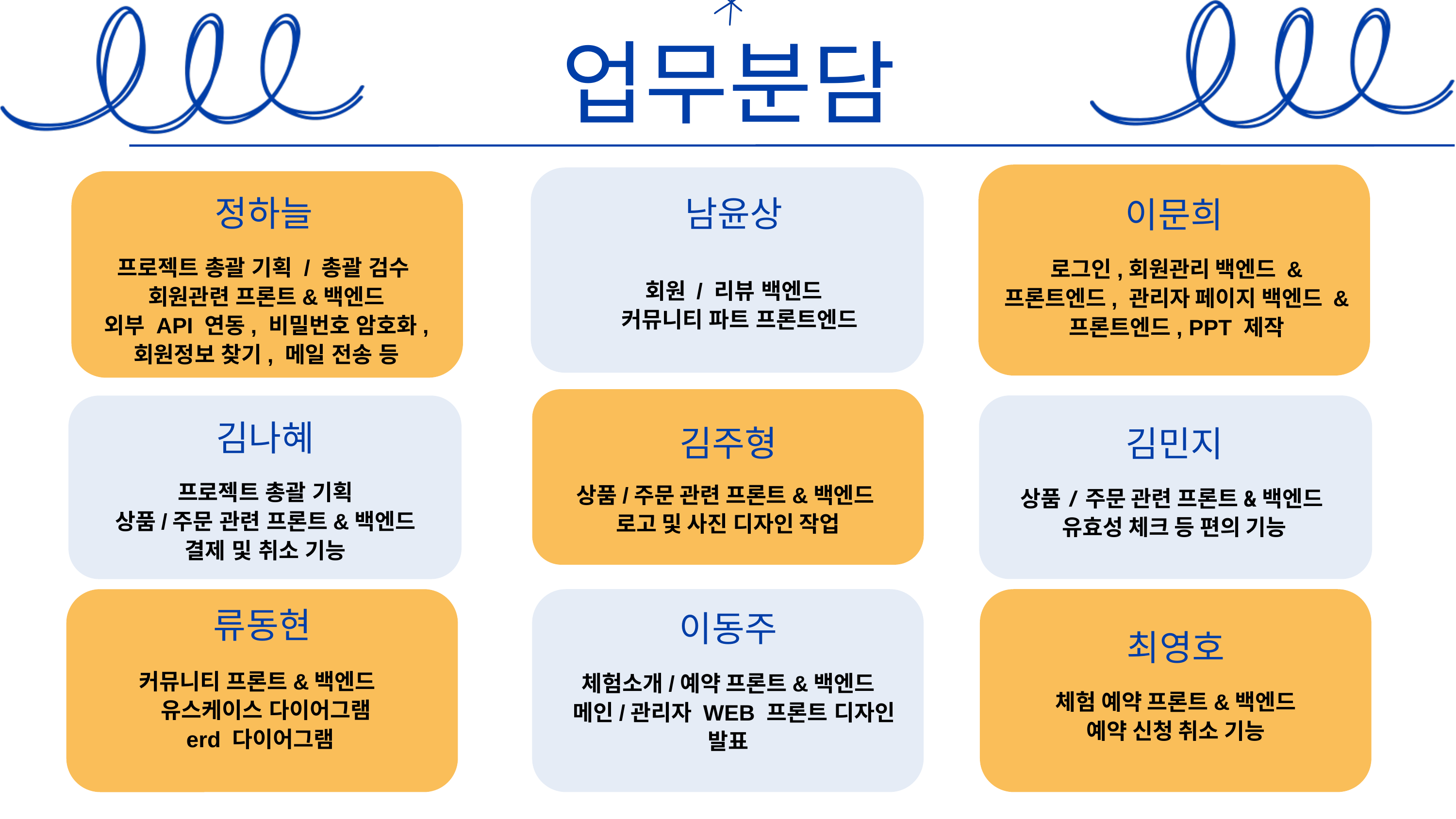

업무분담

정하늘
남윤상
이문희
프로젝트 총괄 기획 / 총괄 검수
회원관련 프론트&백엔드
외부 API 연동, 비밀번호 암호화, 회원정보 찾기, 메일 전송 등
로그인,회원관리 백엔드 & 프론트엔드, 관리자 페이지 백엔드 & 프론트엔드, PPT 제작
회원 / 리뷰 백엔드
 커뮤니티 파트 프론트엔드

김나혜
김주형
김민지
프로젝트 총괄 기획
상품/주문 관련 프론트&백엔드
결제 및 취소 기능
상품/주문 관련 프론트&백엔드
로고 및 사진 디자인 작업
상품/주문 관련 프론트&백엔드
유효성 체크 등 편의 기능

류동현
이동주
최영호
커뮤니티 프론트&백엔드
 유스케이스 다이어그램
erd 다이어그램
체험소개/예약 프론트&백엔드
 메인/관리자 WEB 프론트 디자인
발표
체험 예약 프론트&백엔드
예약 신청 취소 기능